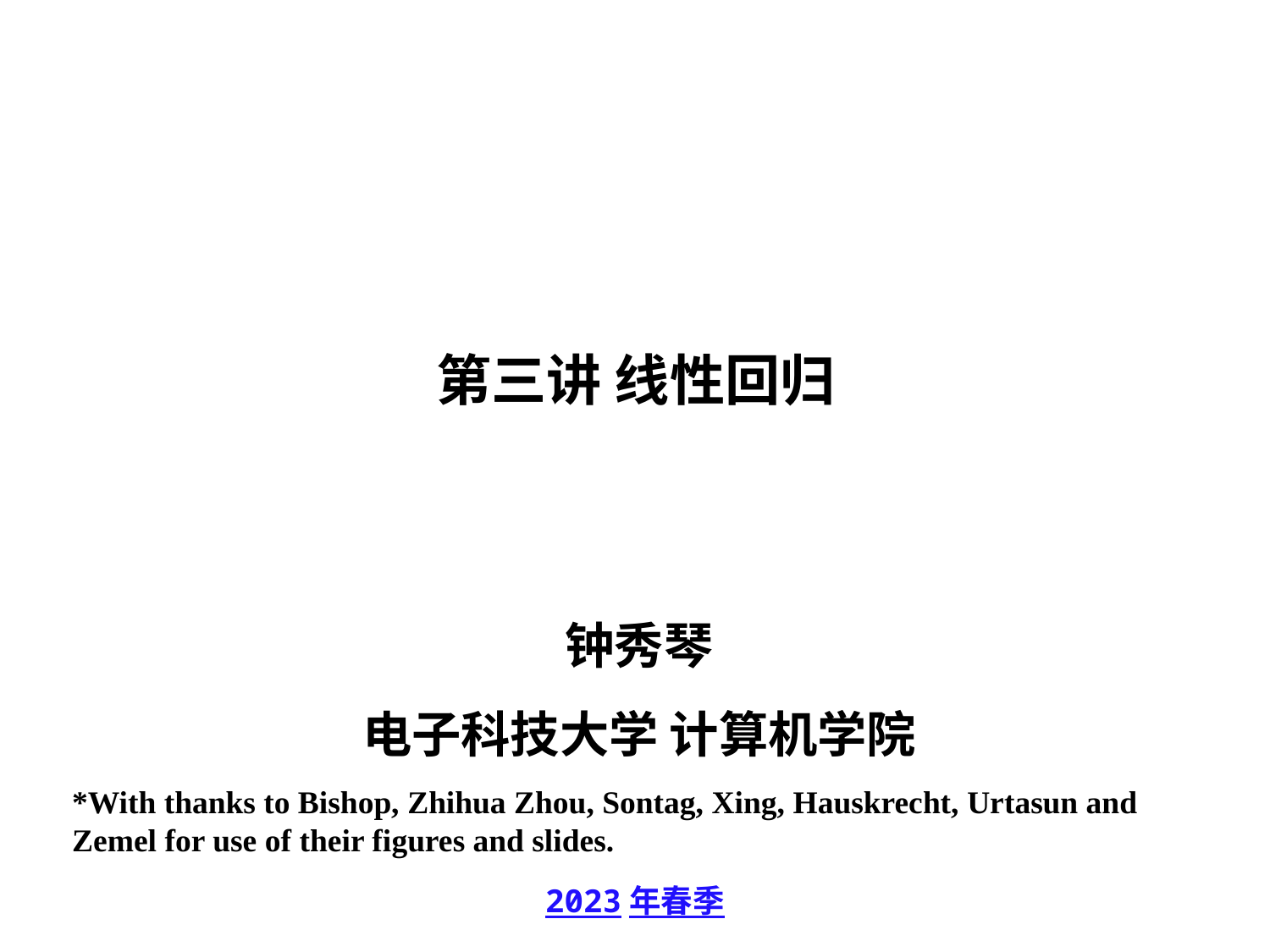

# 第三讲 线性回归
钟秀琴
电子科技大学 计算机学院
*With thanks to Bishop, Zhihua Zhou, Sontag, Xing, Hauskrecht, Urtasun and Zemel for use of their figures and slides.
2023年春季